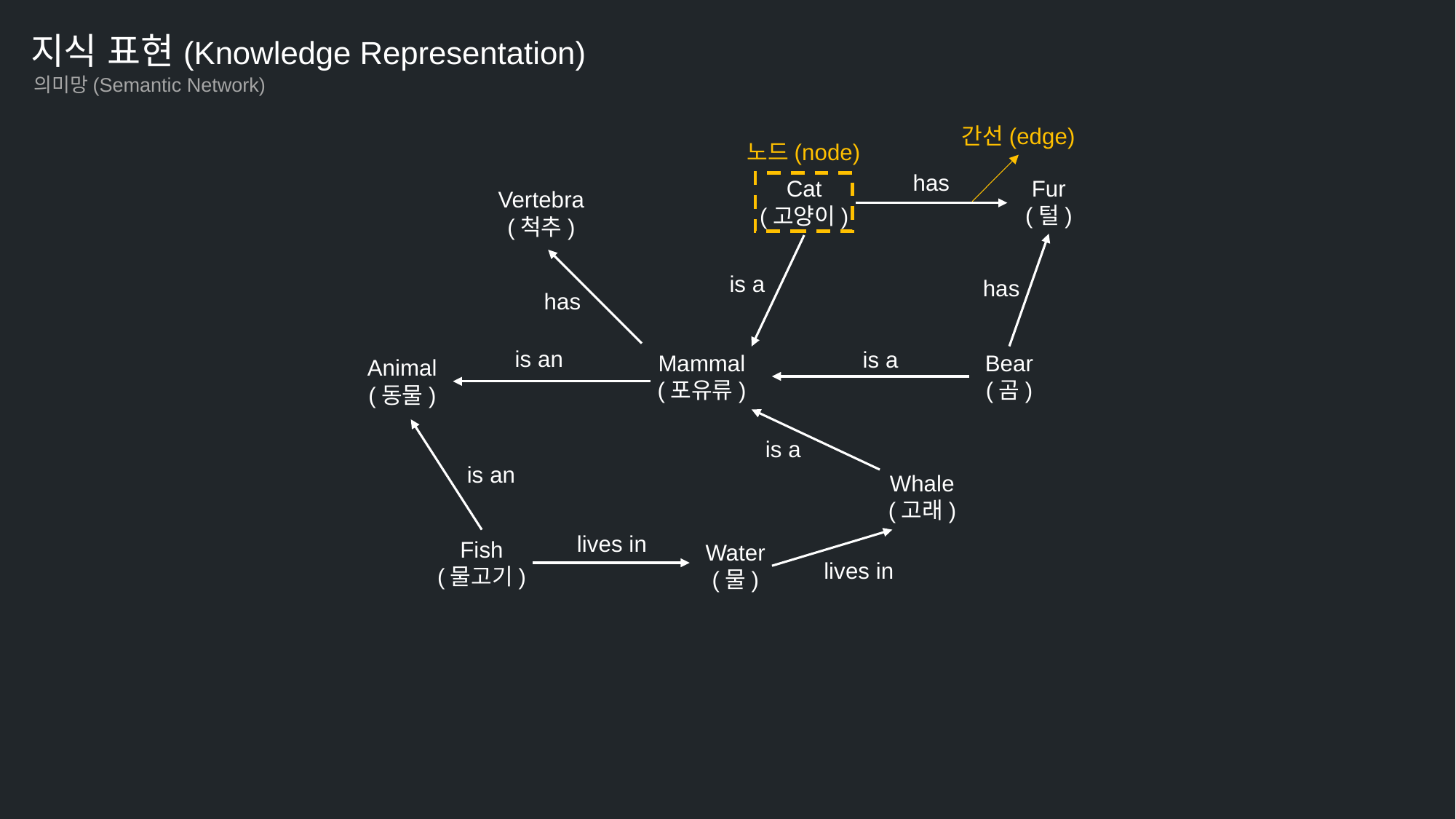

지식 표현(Knowledge Representation)
의미망(Semantic Network)
간선(edge)
노드(node)
has
Fur
(털)
Cat
(고양이)
Vertebra
(척추)
is a
has
has
is an
is a
Bear
(곰)
Mammal
(포유류)
Animal
(동물)
is a
is an
Whale
(고래)
lives in
Fish
(물고기)
Water
(물)
lives in